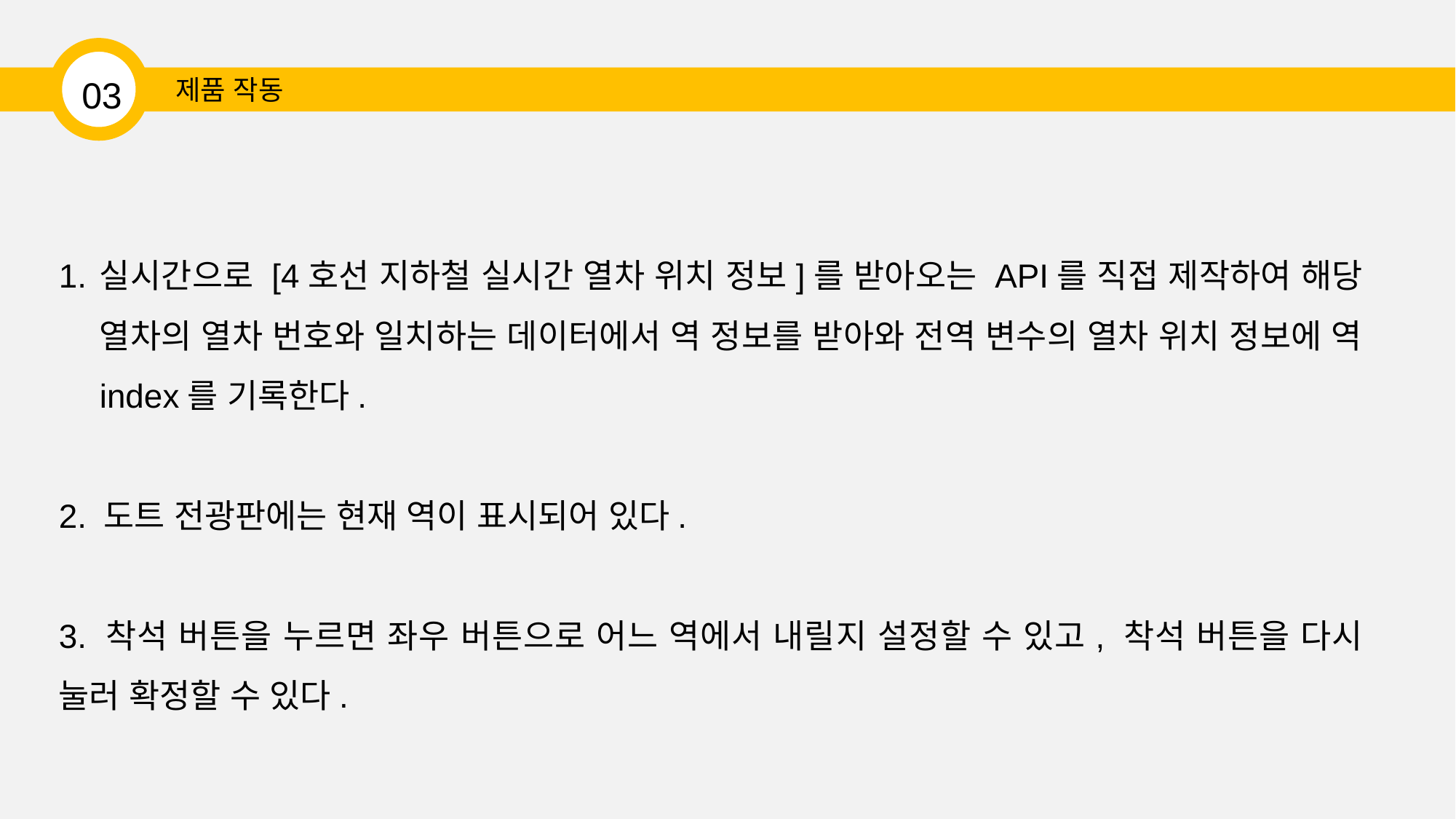

03

제품 작동
실시간으로 [4호선 지하철 실시간 열차 위치 정보]를 받아오는 API를 직접 제작하여 해당 열차의 열차 번호와 일치하는 데이터에서 역 정보를 받아와 전역 변수의 열차 위치 정보에 역 index를 기록한다.

2. 도트 전광판에는 현재 역이 표시되어 있다.

3. 착석 버튼을 누르면 좌우 버튼으로 어느 역에서 내릴지 설정할 수 있고, 착석 버튼을 다시 눌러 확정할 수 있다.